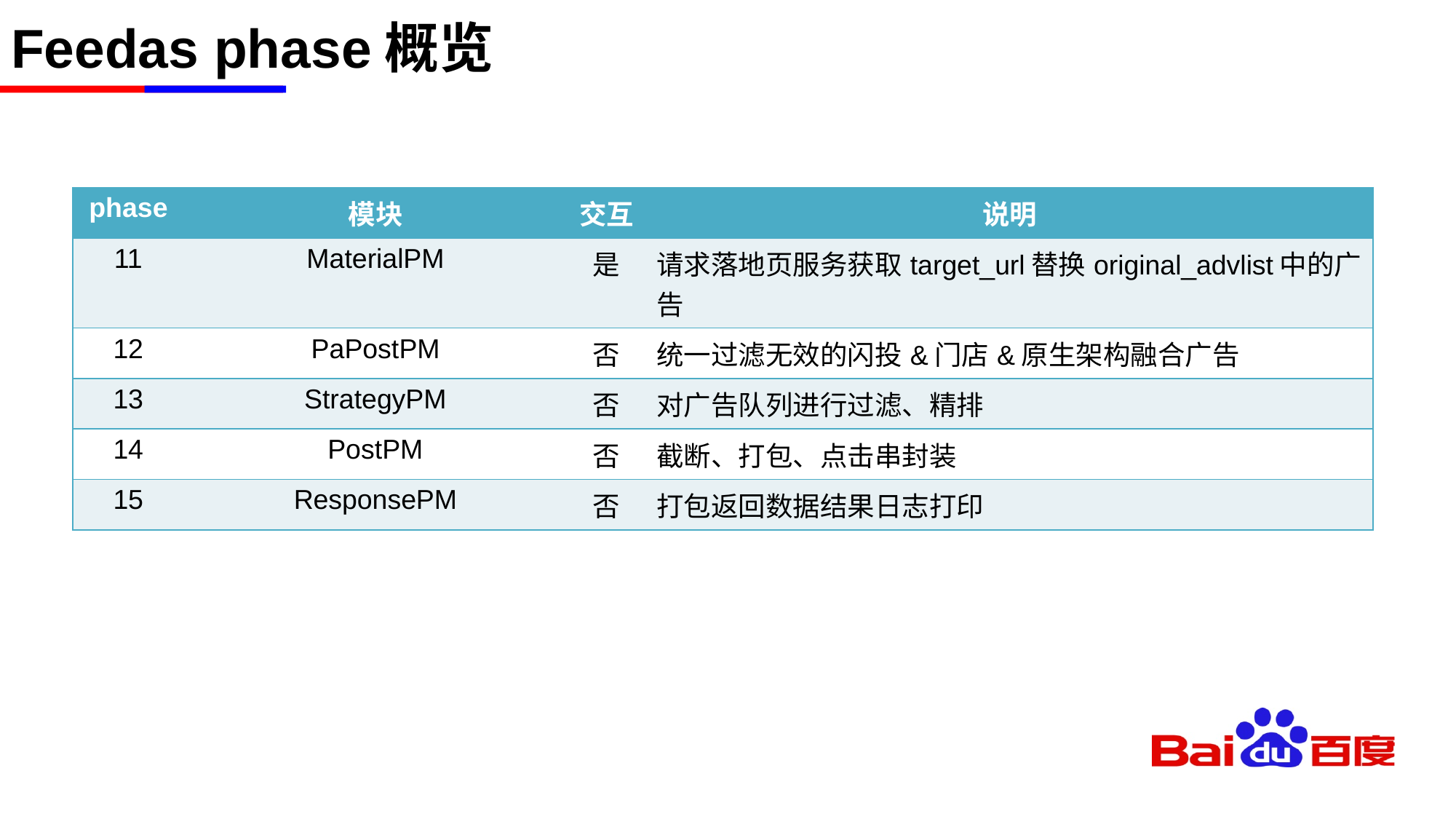

# Feedas phase概览
| phase | 模块 | 交互 | 说明 |
| --- | --- | --- | --- |
| 11 | MaterialPM | 是 | 请求落地页服务获取target\_url替换original\_advlist中的广告 |
| 12 | PaPostPM | 否 | 统一过滤无效的闪投&门店&原生架构融合广告 |
| 13 | StrategyPM | 否 | 对广告队列进行过滤、精排 |
| 14 | PostPM | 否 | 截断、打包、点击串封装 |
| 15 | ResponsePM | 否 | 打包返回数据结果日志打印 |